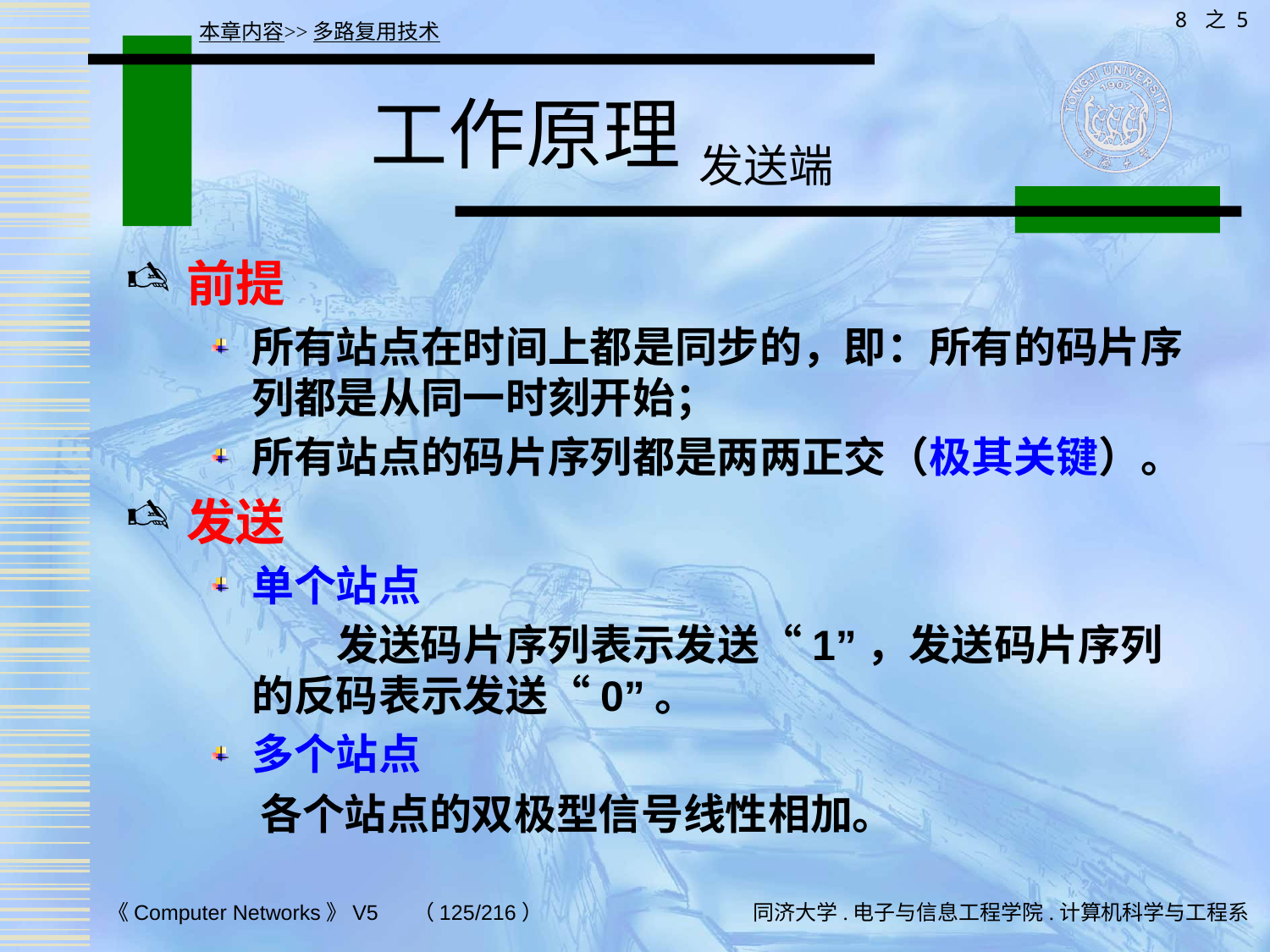

8 之 5
本章内容>>多路复用技术
# 工作原理 发送端
前提
所有站点在时间上都是同步的，即：所有的码片序列都是从同一时刻开始；
所有站点的码片序列都是两两正交（极其关键）。
发送
单个站点
            发送码片序列表示发送“1”，发送码片序列的反码表示发送“0”。
多个站点
    各个站点的双极型信号线性相加。